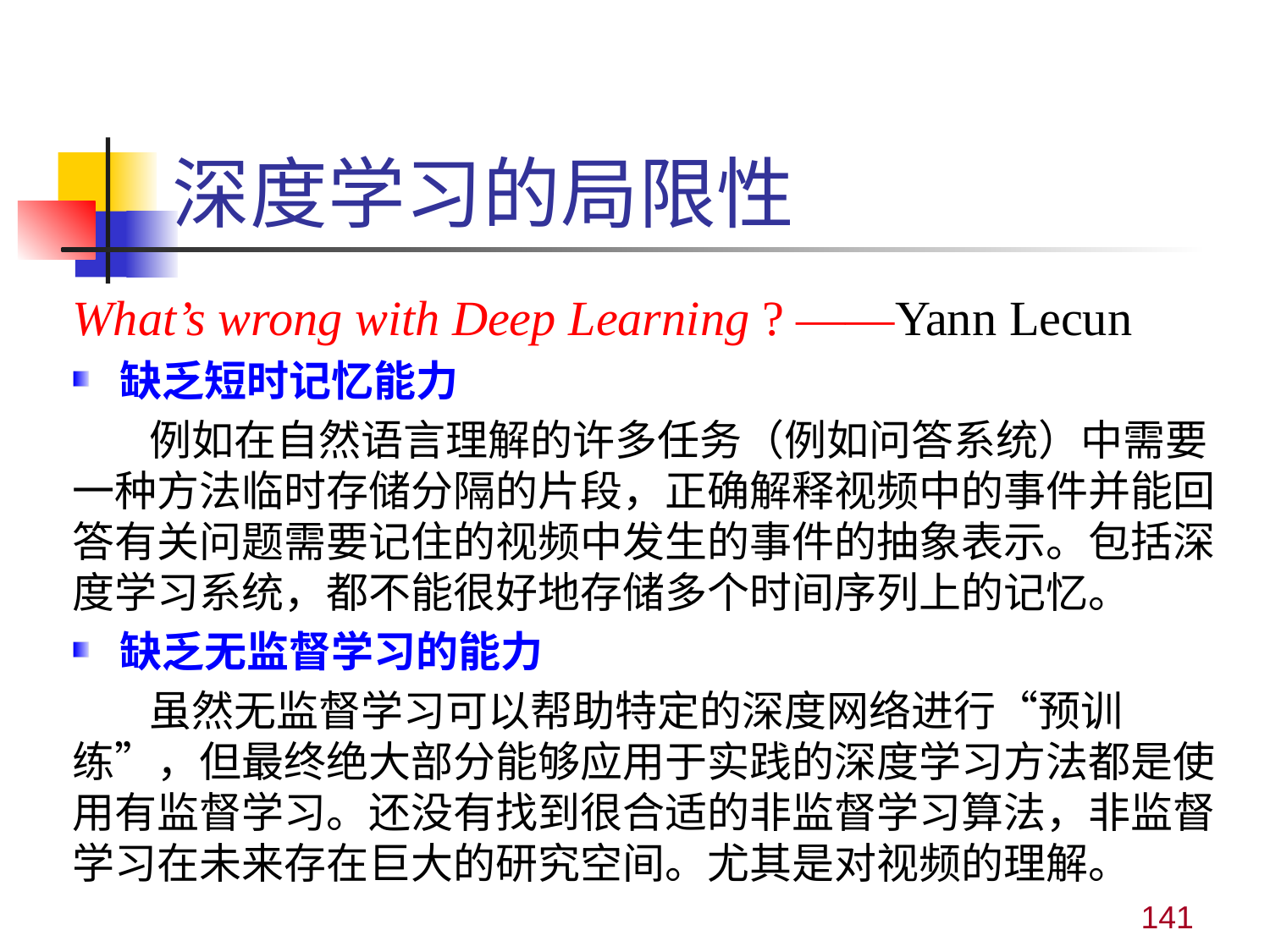

# 深度学习的局限性
What’s wrong with Deep Learning ? ——Yann Lecun
缺乏短时记忆能力
       例如在自然语言理解的许多任务（例如问答系统）中需要一种方法临时存储分隔的片段，正确解释视频中的事件并能回答有关问题需要记住的视频中发生的事件的抽象表示。包括深度学习系统，都不能很好地存储多个时间序列上的记忆。
缺乏无监督学习的能力
       虽然无监督学习可以帮助特定的深度网络进行“预训练”，但最终绝大部分能够应用于实践的深度学习方法都是使用有监督学习。还没有找到很合适的非监督学习算法，非监督学习在未来存在巨大的研究空间。尤其是对视频的理解。

141